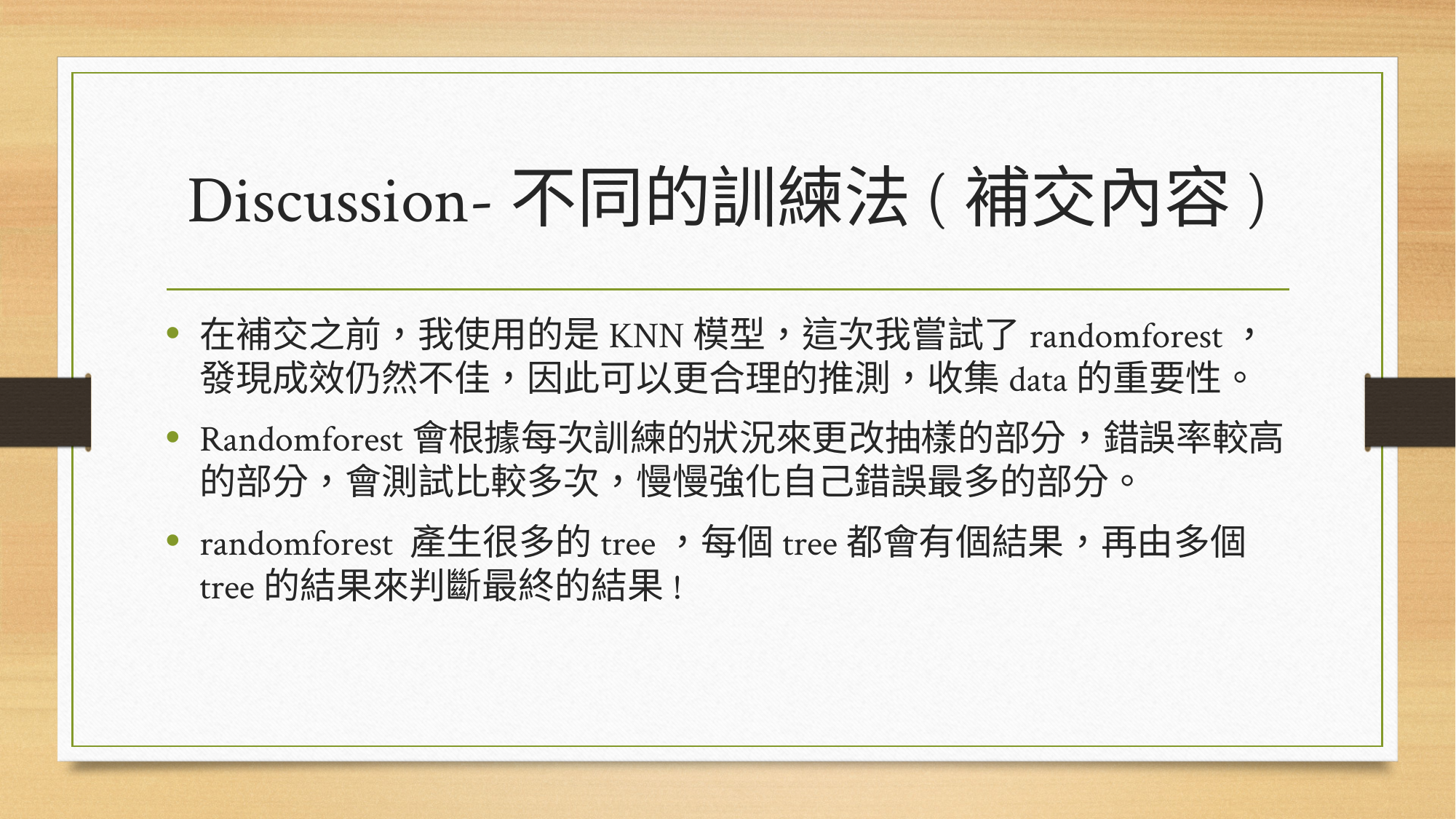

# Discussion-不同的訓練法(補交內容)
在補交之前，我使用的是KNN模型，這次我嘗試了randomforest，發現成效仍然不佳，因此可以更合理的推測，收集data的重要性。
Randomforest會根據每次訓練的狀況來更改抽樣的部分，錯誤率較高的部分，會測試比較多次，慢慢強化自己錯誤最多的部分。
randomforest 產生很多的tree，每個tree都會有個結果，再由多個tree的結果來判斷最終的結果!